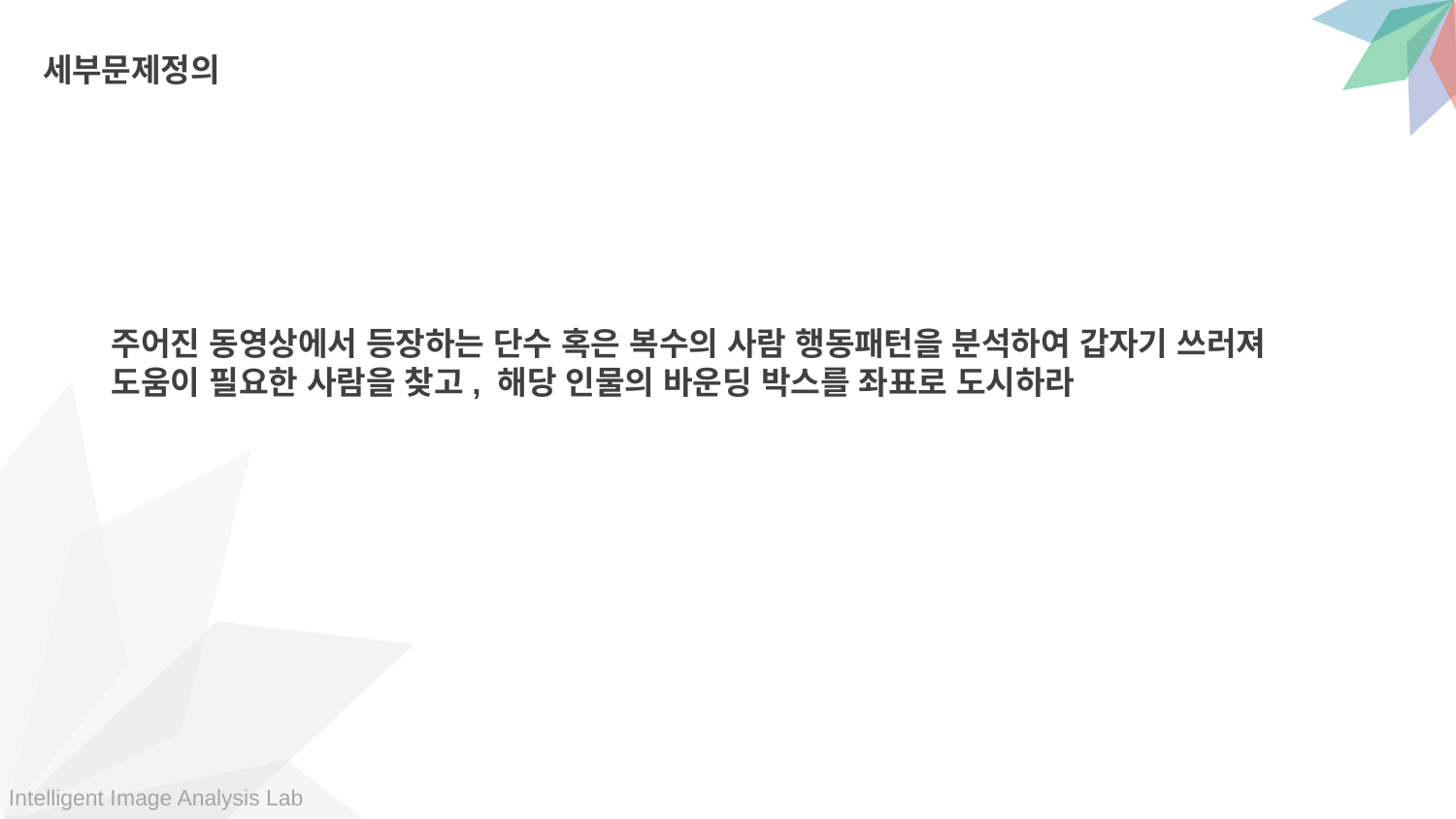

세부문제정의
주어진 동영상에서 등장하는 단수 혹은 복수의 사람 행동패턴을 분석하여 갑자기 쓰러져 도움이 필요한 사람을 찾고, 해당 인물의 바운딩 박스를 좌표로 도시하라